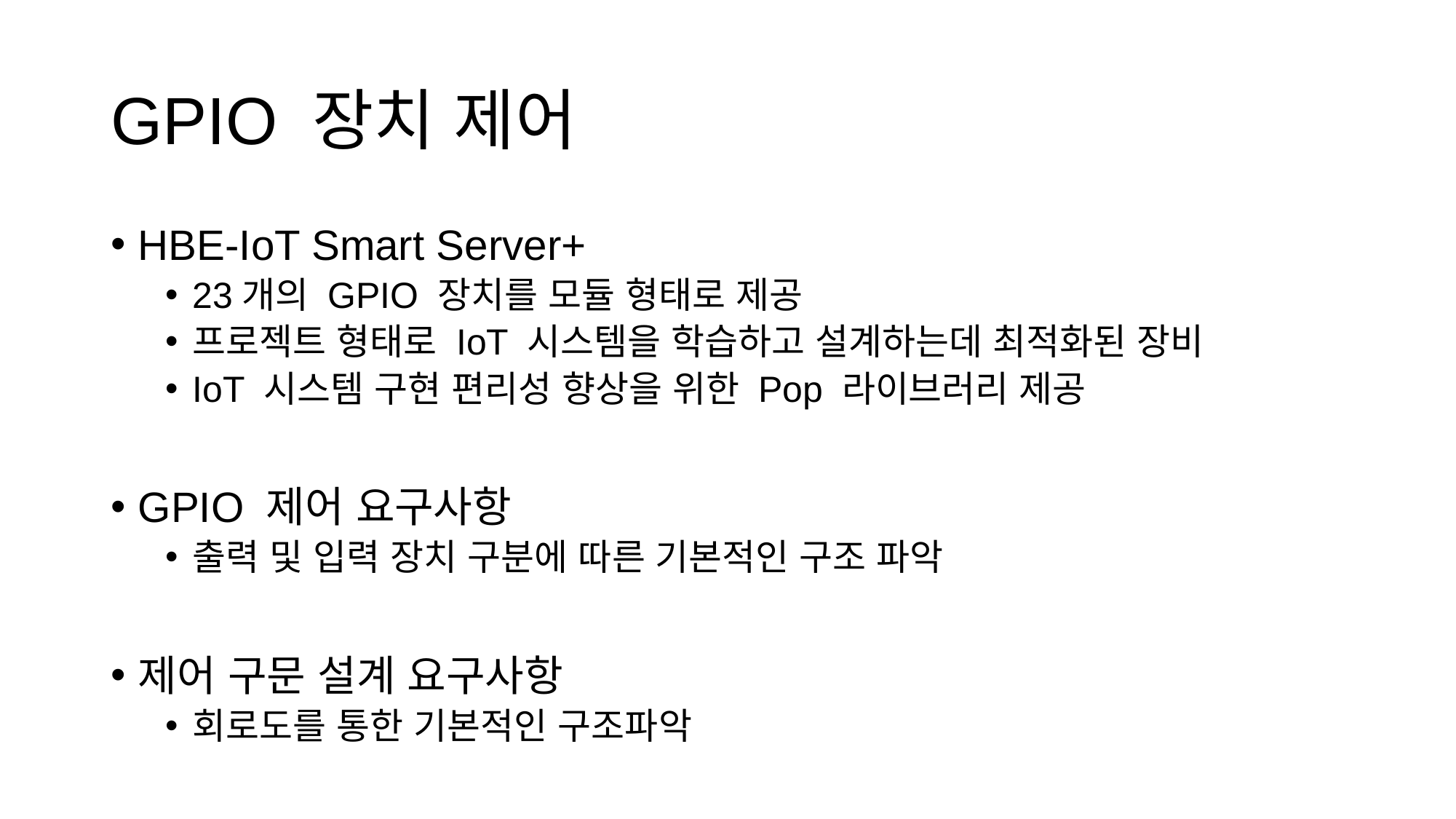

# GPIO 장치 제어
HBE-IoT Smart Server+
23개의 GPIO 장치를 모듈 형태로 제공
프로젝트 형태로 IoT 시스템을 학습하고 설계하는데 최적화된 장비
IoT 시스템 구현 편리성 향상을 위한 Pop 라이브러리 제공

GPIO 제어 요구사항
출력 및 입력 장치 구분에 따른 기본적인 구조 파악

제어 구문 설계 요구사항
회로도를 통한 기본적인 구조파악